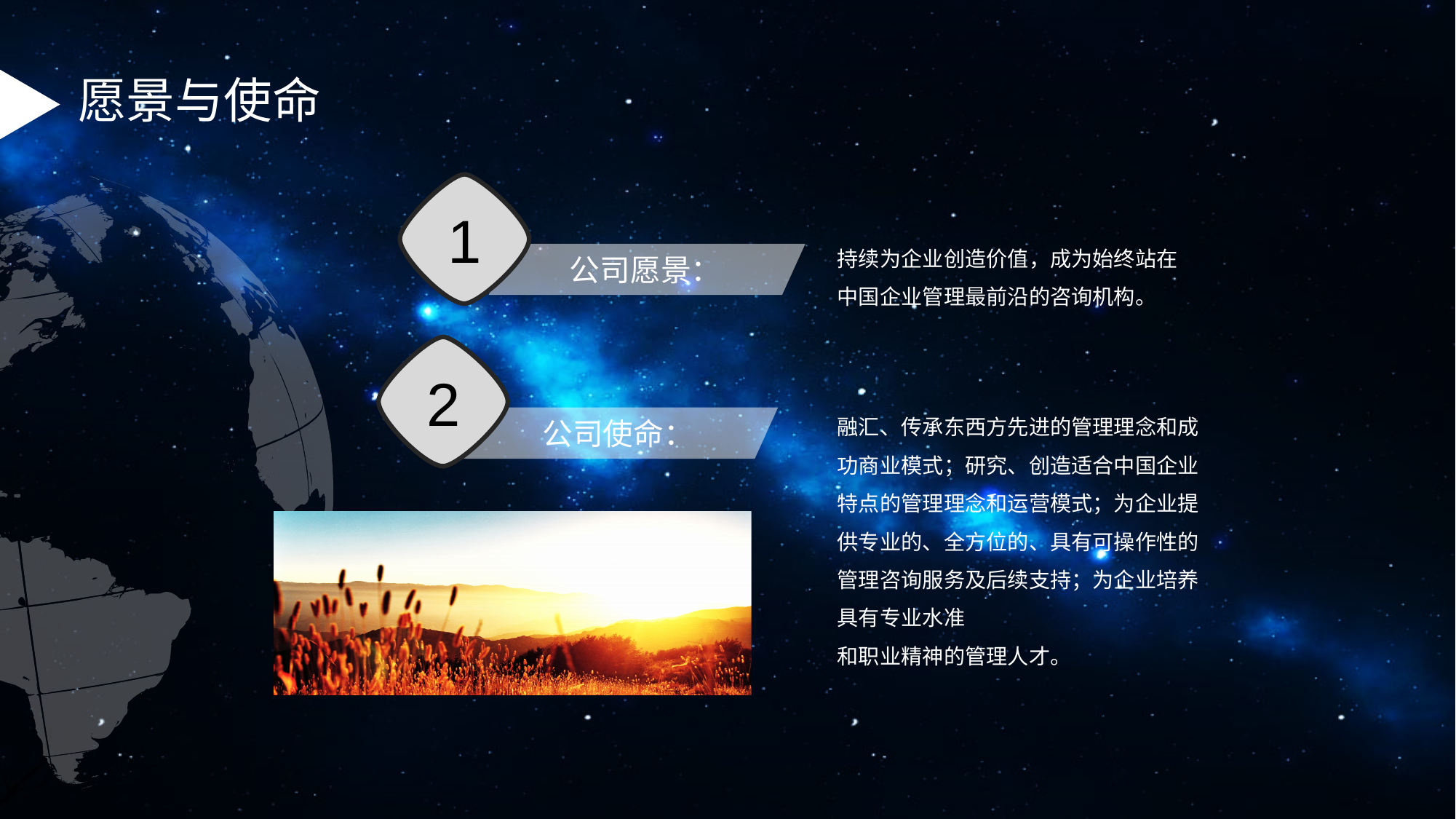

愿景与使命

1
持续为企业创造价值，成为始终站在中国企业管理最前沿的咨询机构。
    公司愿景：
2
融汇、传承东西方先进的管理理念和成功商业模式；研究、创造适合中国企业特点的管理理念和运营模式；为企业提供专业的、全方位的、具有可操作性的管理咨询服务及后续支持；为企业培养具有专业水准
和职业精神的管理人才。
    公司使命：

.